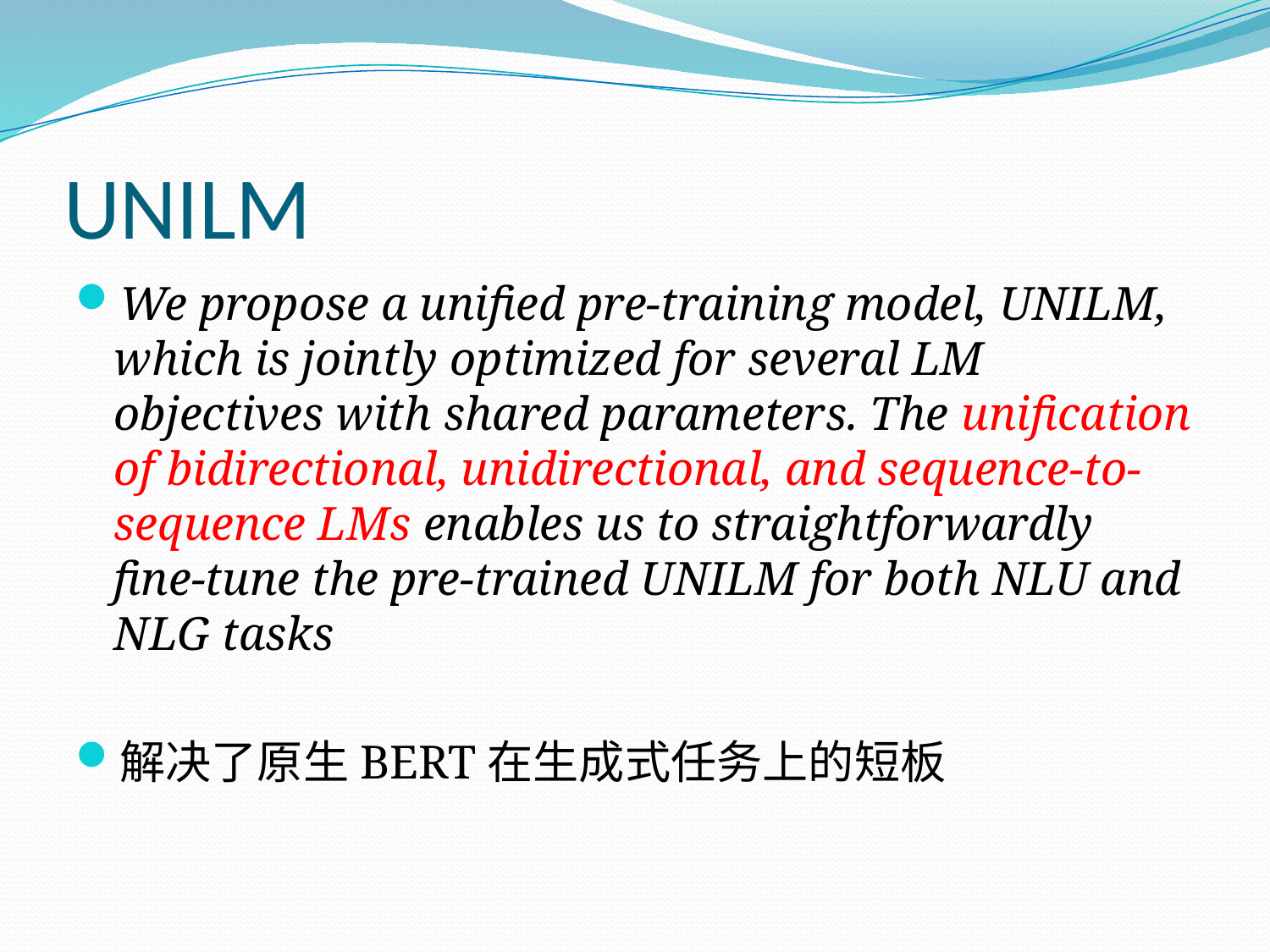

# UNILM
We propose a unified pre-training model, UNILM, which is jointly optimized for several LM objectives with shared parameters. The unification of bidirectional, unidirectional, and sequence-to-sequence LMs enables us to straightforwardly fine-tune the pre-trained UNILM for both NLU and NLG tasks

解决了原生BERT在生成式任务上的短板